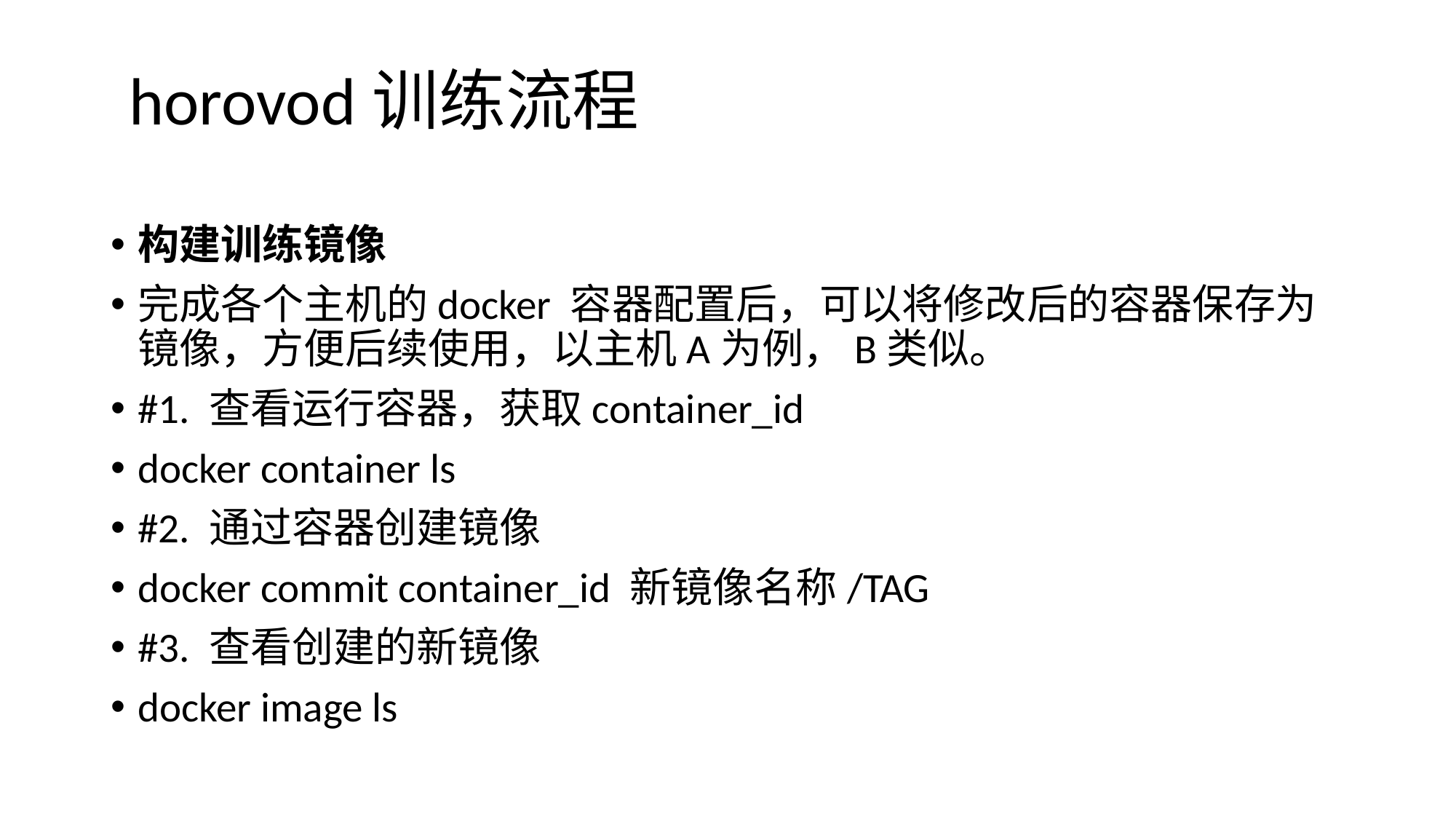

horovod训练流程
构建训练镜像
完成各个主机的docker 容器配置后，可以将修改后的容器保存为镜像，方便后续使用，以主机A为例，B类似。
#1. 查看运行容器，获取container_id
docker container ls
#2. 通过容器创建镜像
docker commit container_id 新镜像名称/TAG
#3. 查看创建的新镜像
docker image ls